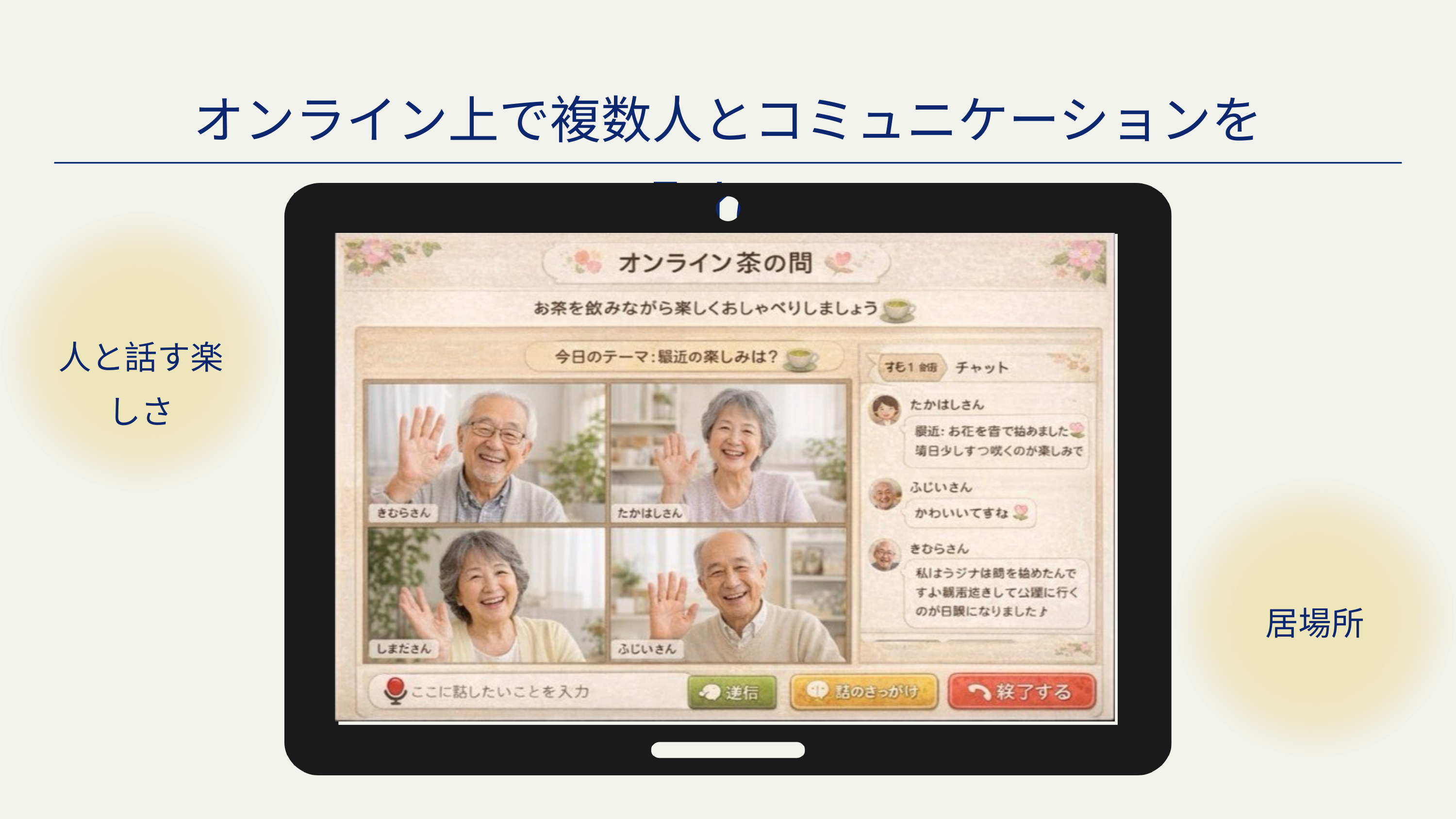

オンライン上で複数人とコミュニケーションを取れる

人と話す楽しさ

居場所